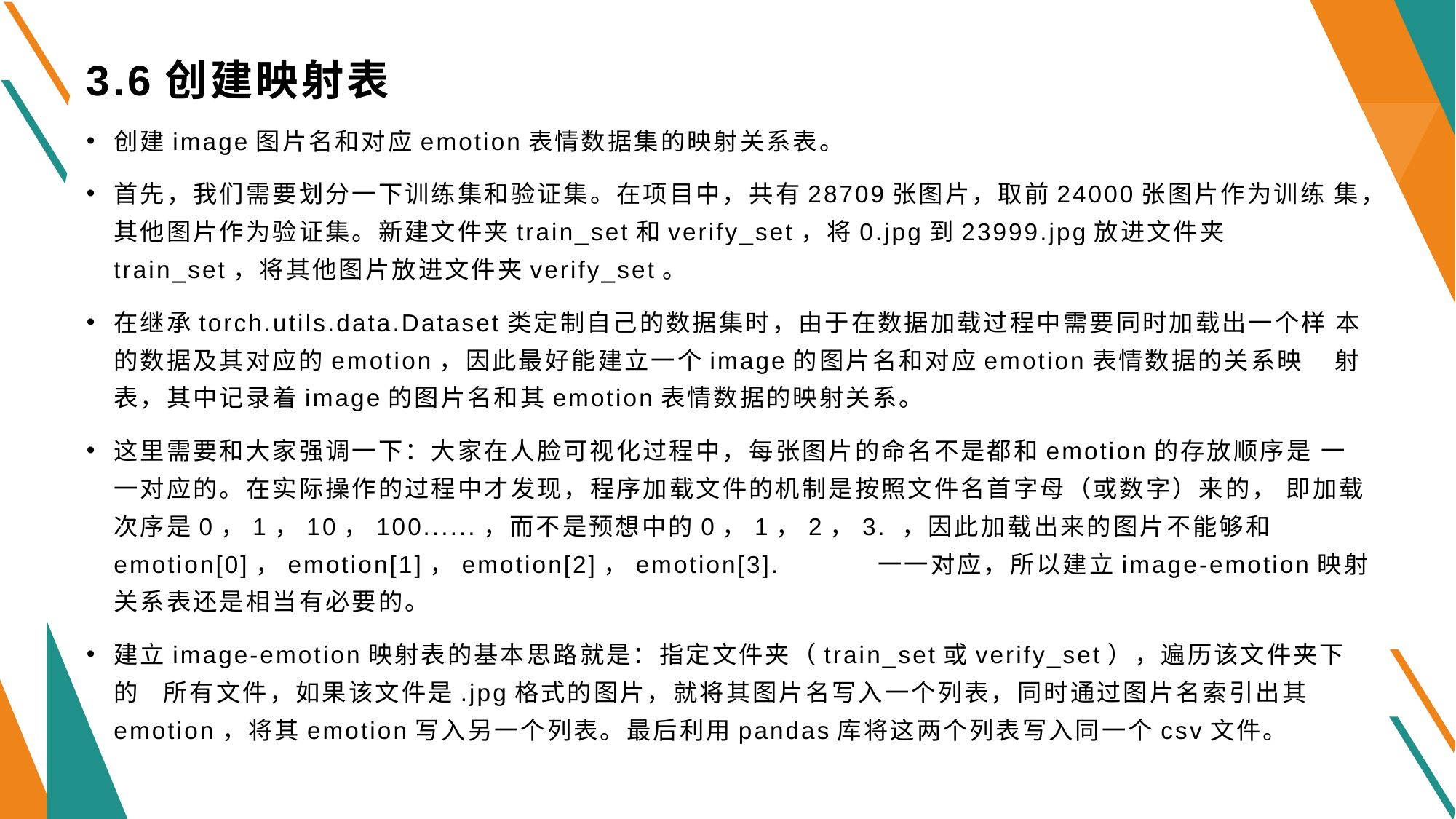

# 3.6创建映射表
创建image图片名和对应emotion表情数据集的映射关系表。
首先，我们需要划分一下训练集和验证集。在项目中，共有28709张图片，取前24000张图片作为训练 集，其他图片作为验证集。新建文件夹train_set和verify_set，将0.jpg到23999.jpg放进文件夹train_set，将其他图片放进文件夹verify_set。
在继承torch.utils.data.Dataset类定制自己的数据集时，由于在数据加载过程中需要同时加载出一个样 本的数据及其对应的emotion，因此最好能建立一个image的图片名和对应emotion表情数据的关系映    射表，其中记录着image的图片名和其emotion表情数据的映射关系。
这里需要和大家强调一下：大家在人脸可视化过程中，每张图片的命名不是都和emotion的存放顺序是 一一对应的。在实际操作的过程中才发现，程序加载文件的机制是按照文件名首字母（或数字）来的， 即加载次序是0，1，10，100......，而不是预想中的0，1，2，3. ，因此加载出来的图片不能够和emotion[0]，emotion[1]，emotion[2]，emotion[3].	一一对应，所以建立image-emotion映射关系表还是相当有必要的。
建立image-emotion映射表的基本思路就是：指定文件夹（train_set或verify_set），遍历该文件夹下的   所有文件，如果该文件是.jpg格式的图片，就将其图片名写入一个列表，同时通过图片名索引出其emotion，将其emotion写入另一个列表。最后利用pandas库将这两个列表写入同一个csv文件。